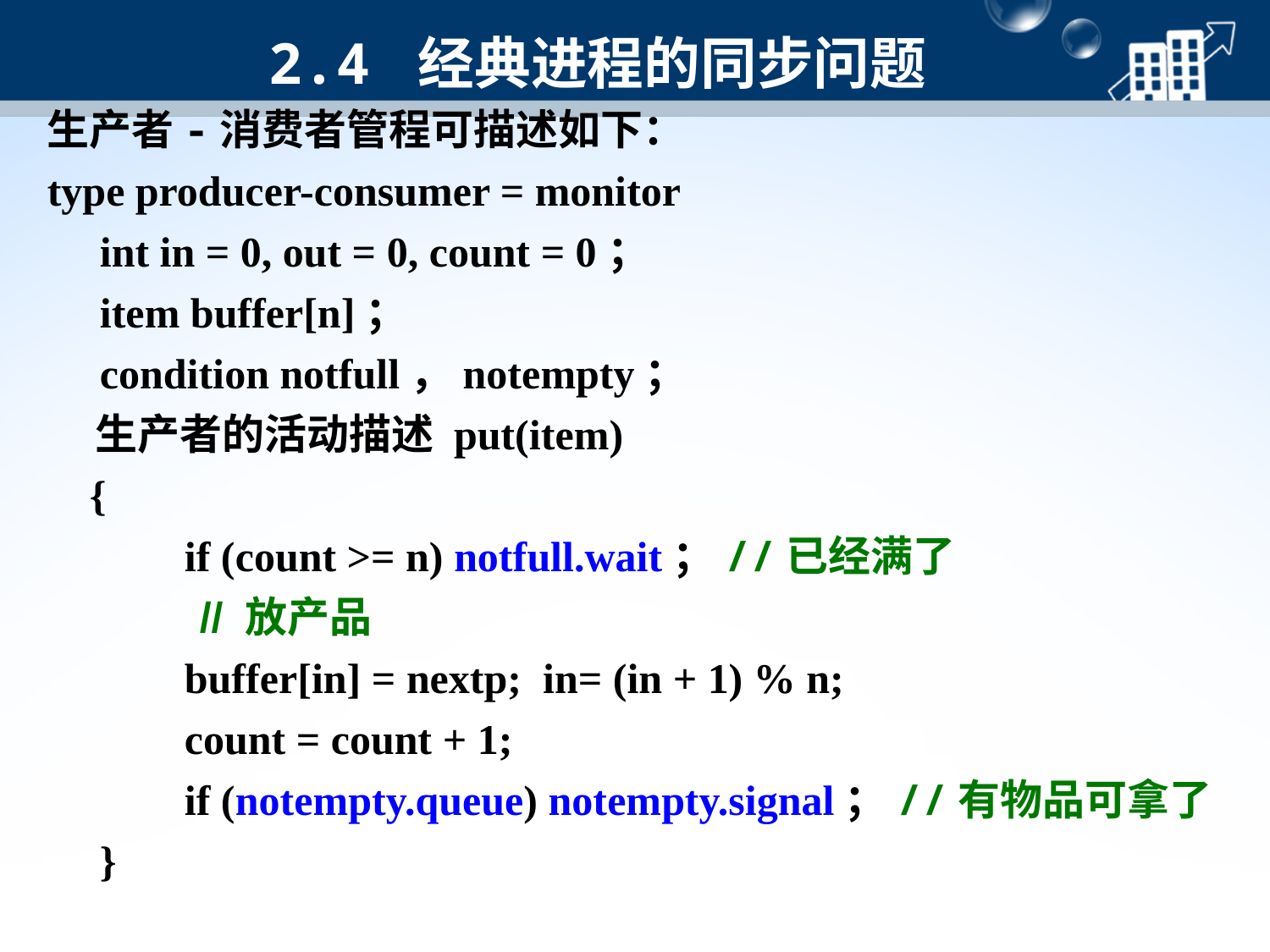

# 2.4 经典进程的同步问题
生产者-消费者管程可描述如下：
type producer-consumer = monitor
　int in = 0, out = 0, count = 0；
　item buffer[n]；
　condition notfull，notempty；
    生产者的活动描述 put(item)
    {
　　　if (count >= n) notfull.wait；//已经满了
      // 放产品
　　　buffer[in] = nextp;  in= (in + 1) % n;
　　　count = count + 1;
　　　if (notempty.queue) notempty.signal；//有物品可拿了
　}